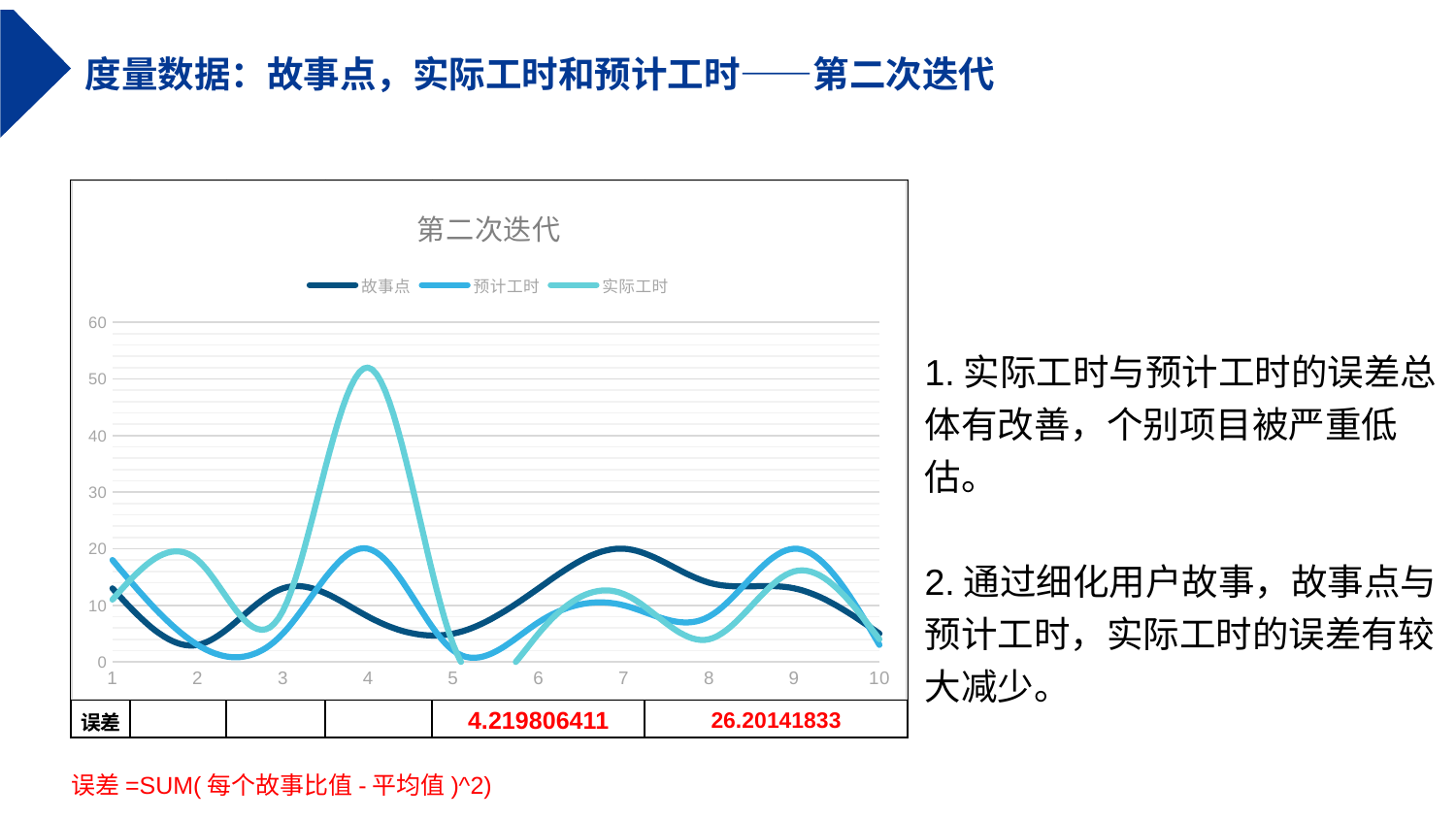

度量数据：故事点，实际工时和预计工时——第二次迭代
|  | 故事点 | 预计工时 | 实际工时 | 预计工时/故事点 | 实际工时/故事点 |
| --- | --- | --- | --- | --- | --- |
|  | 13 | 18 | 11 | 1.384615385 | 0.611111111 |
|  | 3 | 3 | 18 | 1 | 6 |
|  | 13 | 5 | 9 | 0.384615385 | 1.8 |
|  | 8 | 20 | 52 | 2.5 | 2.6 |
|  | 5 | 2 | 3 | 0.4 | 1.5 |
|  | 13 | 7 | 5 | 0.538461538 | 0.714285714 |
|  | 20 | 10 | 12 | 0.5 | 1.2 |
|  | 14 | 8 | 4 | 0.571428571 | 0.5 |
|  | 13 | 20 | 16 | 1.538461538 | 0.8 |
|  | 5 | 3 | 4 | 0.6 | 1.333333333 |
| 汇总 | 107 | 96 | 134 | 0.897196262 | 1.395833333 |
| 平均 | 1 | 0.987 | 1.252 |  |  |
| 误差 |  |  |  | 4.219806411 | 26.20141833 |

### Chart: 第二次迭代

| Category | 故事点 | 预计工时 | 实际工时 |
|---|---|---|---|
1.实际工时与预计工时的误差总体有改善，个别项目被严重低估。

2.通过细化用户故事，故事点与预计工时，实际工时的误差有较大减少。

误差=SUM(每个故事比值-平均值)^2)